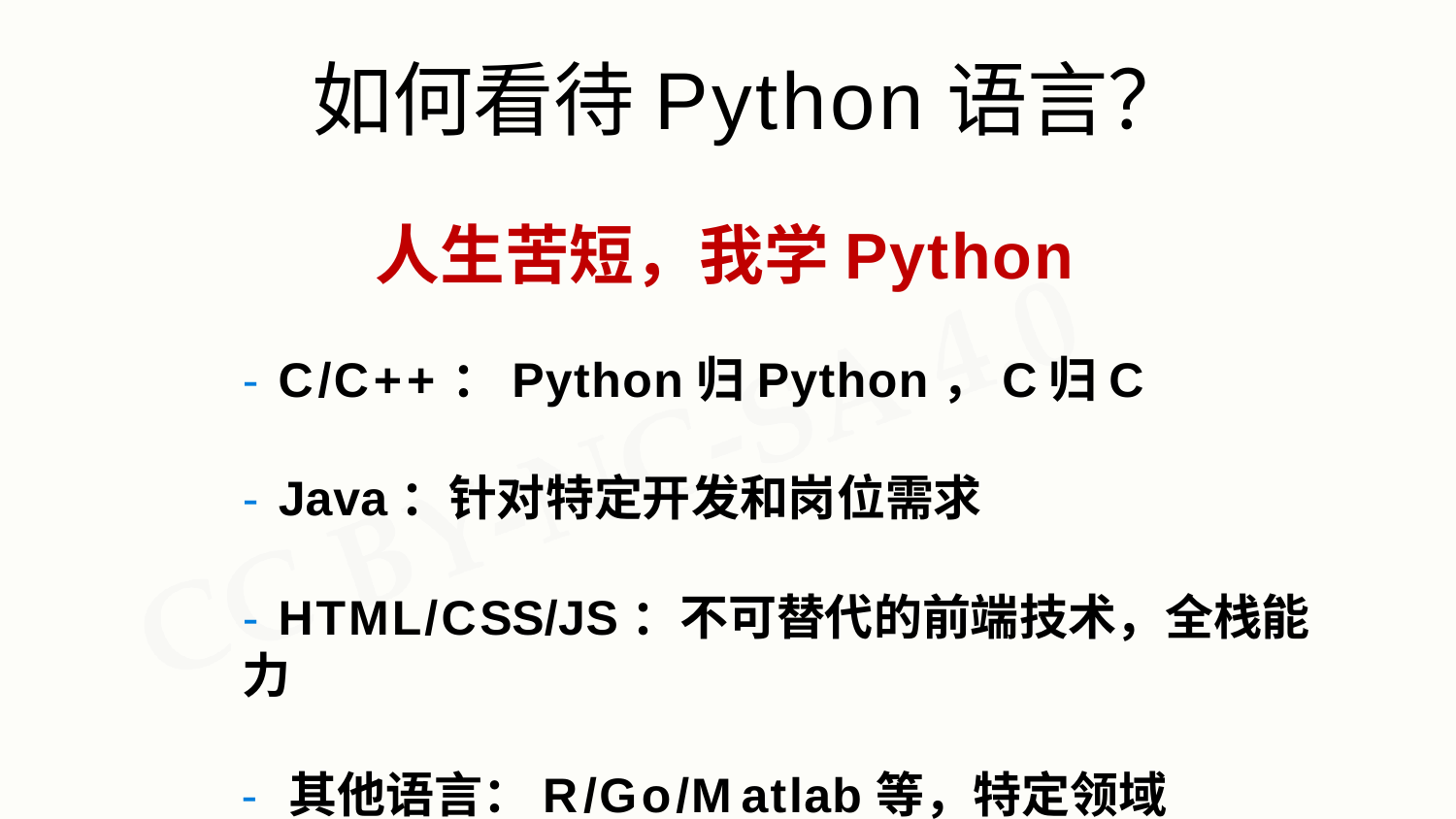

# 如何看待Python语言？
人生苦短，我学Python
- C/C++：Python归Python，C归C

- Java：针对特定开发和岗位需求

- HTML/CSS/JS：不可替代的前端技术，全栈能力

- 其他语言：R/Go/Matlab等，特定领域